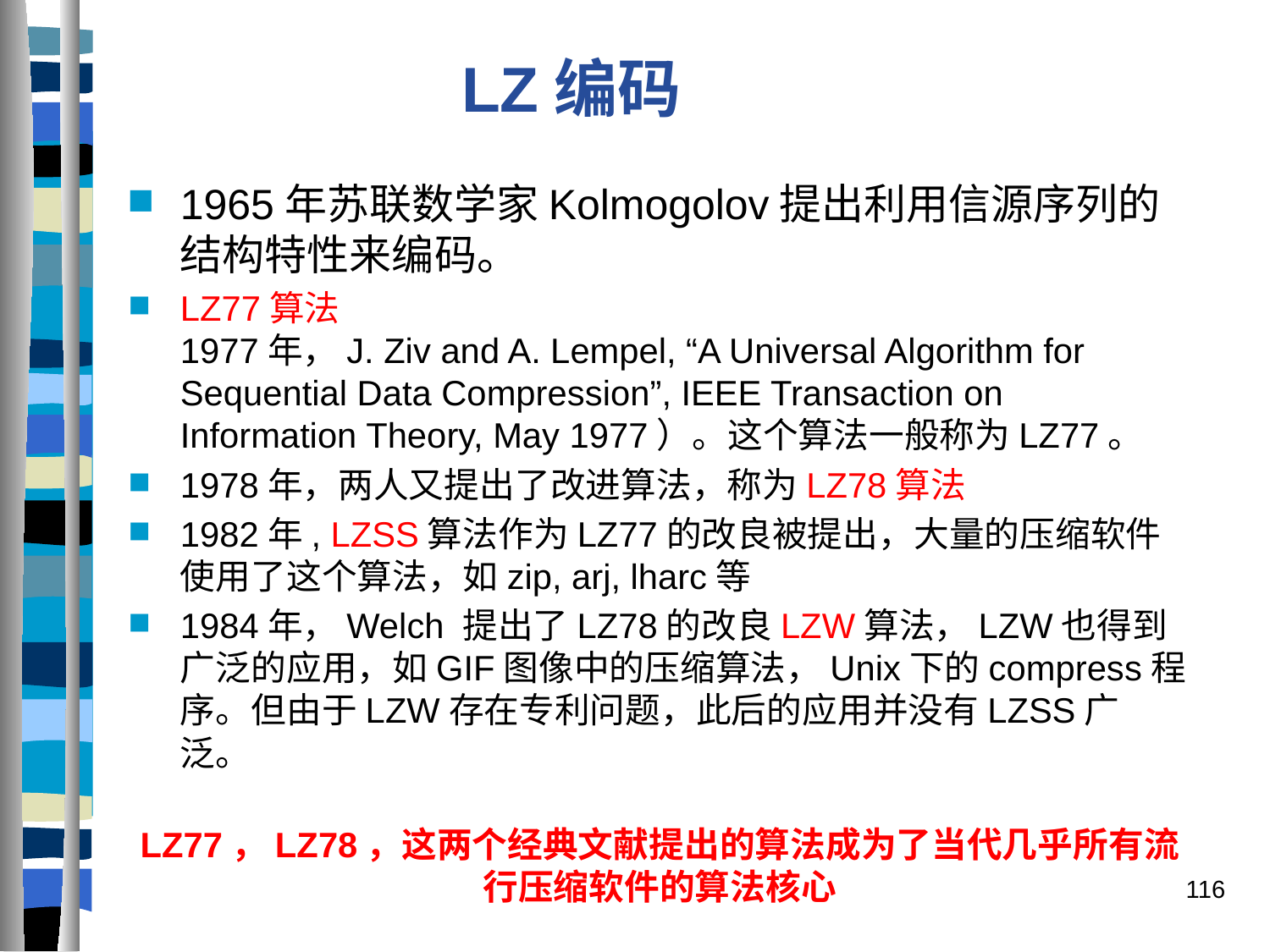

LZ编码
1965年苏联数学家Kolmogolov提出利用信源序列的结构特性来编码。
LZ77算法
1977年，J. Ziv and A. Lempel, “A Universal Algorithm for Sequential Data Compression”, IEEE Transaction on Information Theory, May 1977）。这个算法一般称为LZ77。
1978年，两人又提出了改进算法，称为LZ78算法
1982年, LZSS算法作为LZ77的改良被提出，大量的压缩软件使用了这个算法，如zip, arj, lharc等
1984年，Welch 提出了LZ78的改良LZW算法，LZW也得到广泛的应用，如GIF图像中的压缩算法，Unix下的compress程序。但由于LZW存在专利问题，此后的应用并没有LZSS广泛。
LZ77，LZ78，这两个经典文献提出的算法成为了当代几乎所有流行压缩软件的算法核心

116